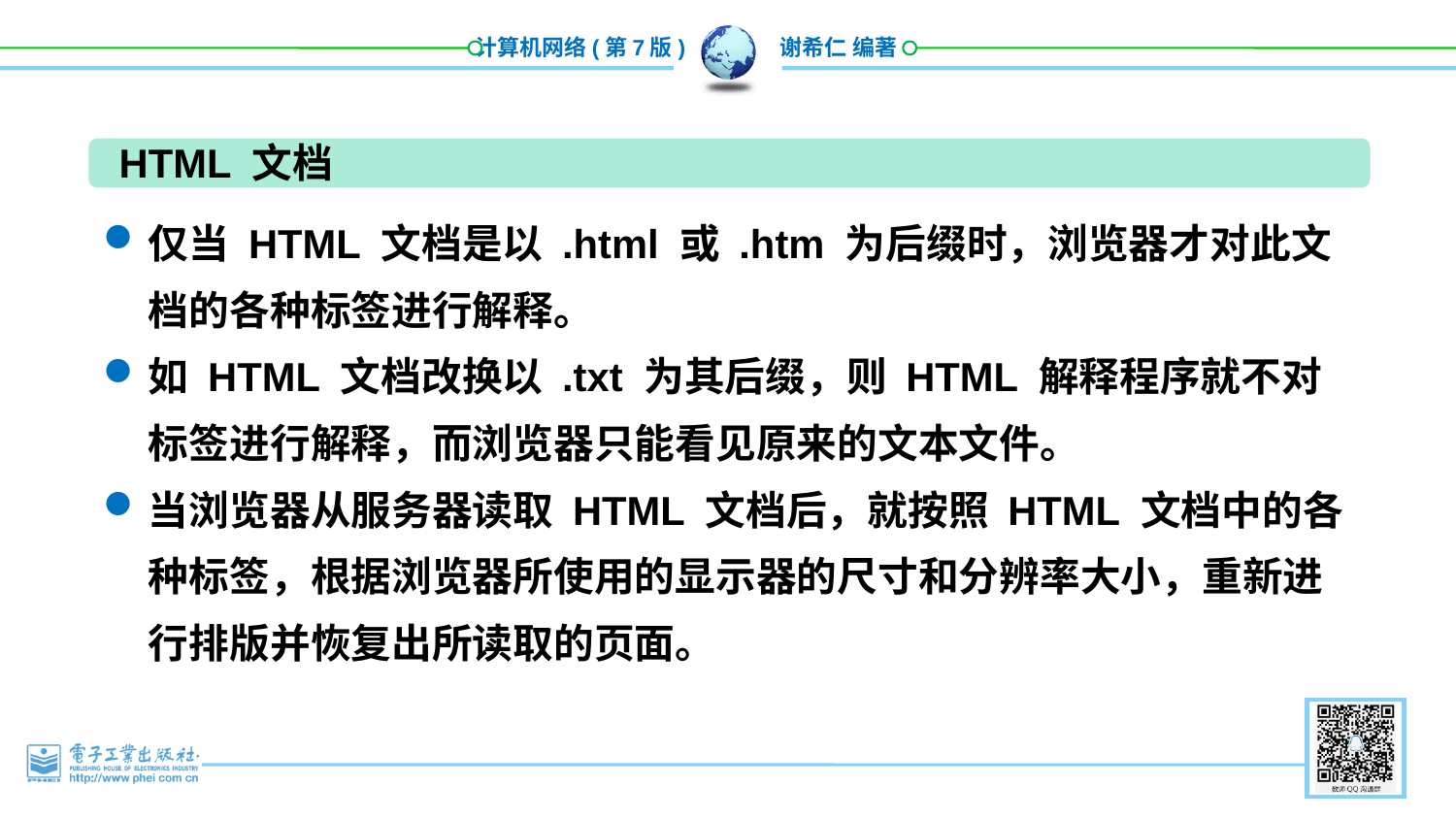

HTML 文档

仅当 HTML 文档是以 .html 或 .htm 为后缀时，浏览器才对此文档的各种标签进行解释。
如 HTML 文档改换以 .txt 为其后缀，则 HTML 解释程序就不对标签进行解释，而浏览器只能看见原来的文本文件。
当浏览器从服务器读取 HTML 文档后，就按照 HTML 文档中的各种标签，根据浏览器所使用的显示器的尺寸和分辨率大小，重新进行排版并恢复出所读取的页面。